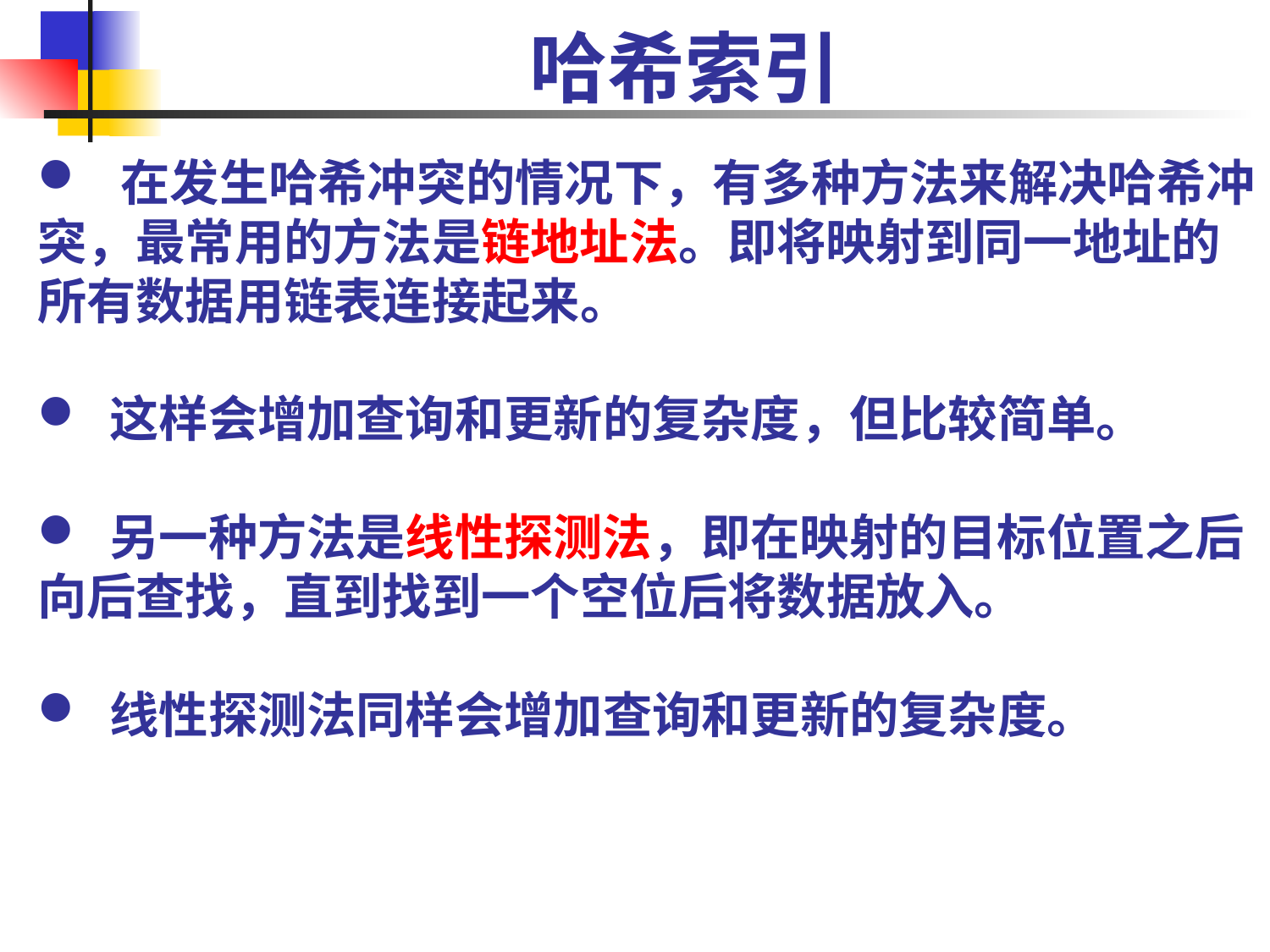

# 哈希索引
  在发生哈希冲突的情况下，有多种方法来解决哈希冲突，最常用的方法是链地址法。即将映射到同一地址的所有数据用链表连接起来。

 这样会增加查询和更新的复杂度，但比较简单。

 另一种方法是线性探测法，即在映射的目标位置之后向后查找，直到找到一个空位后将数据放入。

 线性探测法同样会增加查询和更新的复杂度。